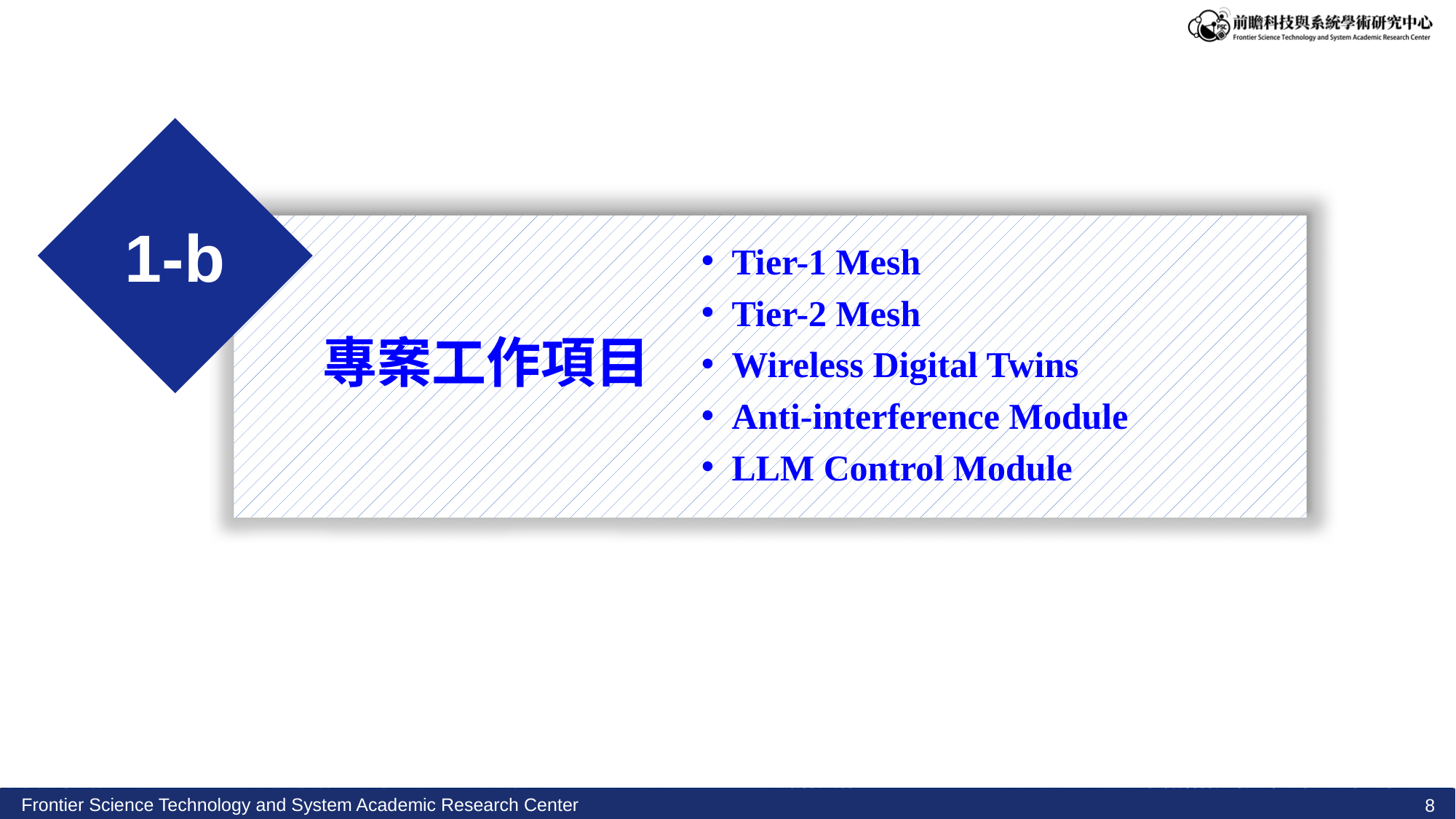

1-b

Tier-1 Mesh
Tier-2 Mesh
Wireless Digital Twins
Anti-interference Module
LLM Control Module
專案工作項目